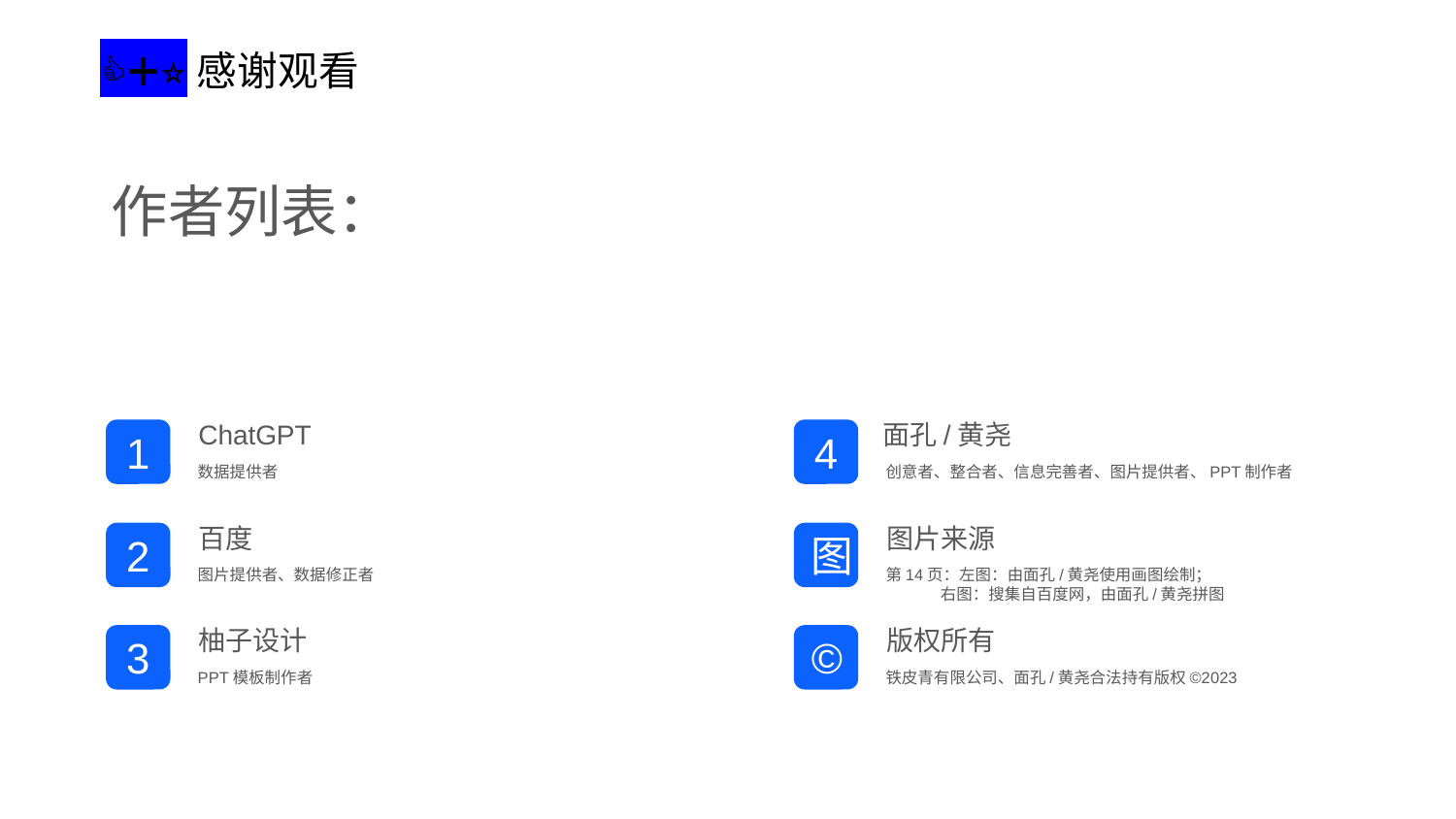

👍➕⭐感谢观看
作者列表：
ChatGPT
面孔/黄尧
1
4
数据提供者
创意者、整合者、信息完善者、图片提供者、PPT制作者
百度
图片来源
2
图
图片提供者、数据修正者
第14页：左图：由面孔/黄尧使用画图绘制；
              右图：搜集自百度网，由面孔/黄尧拼图
柚子设计
版权所有
3
©
PPT模板制作者
铁皮青有限公司、面孔/黄尧合法持有版权©2023